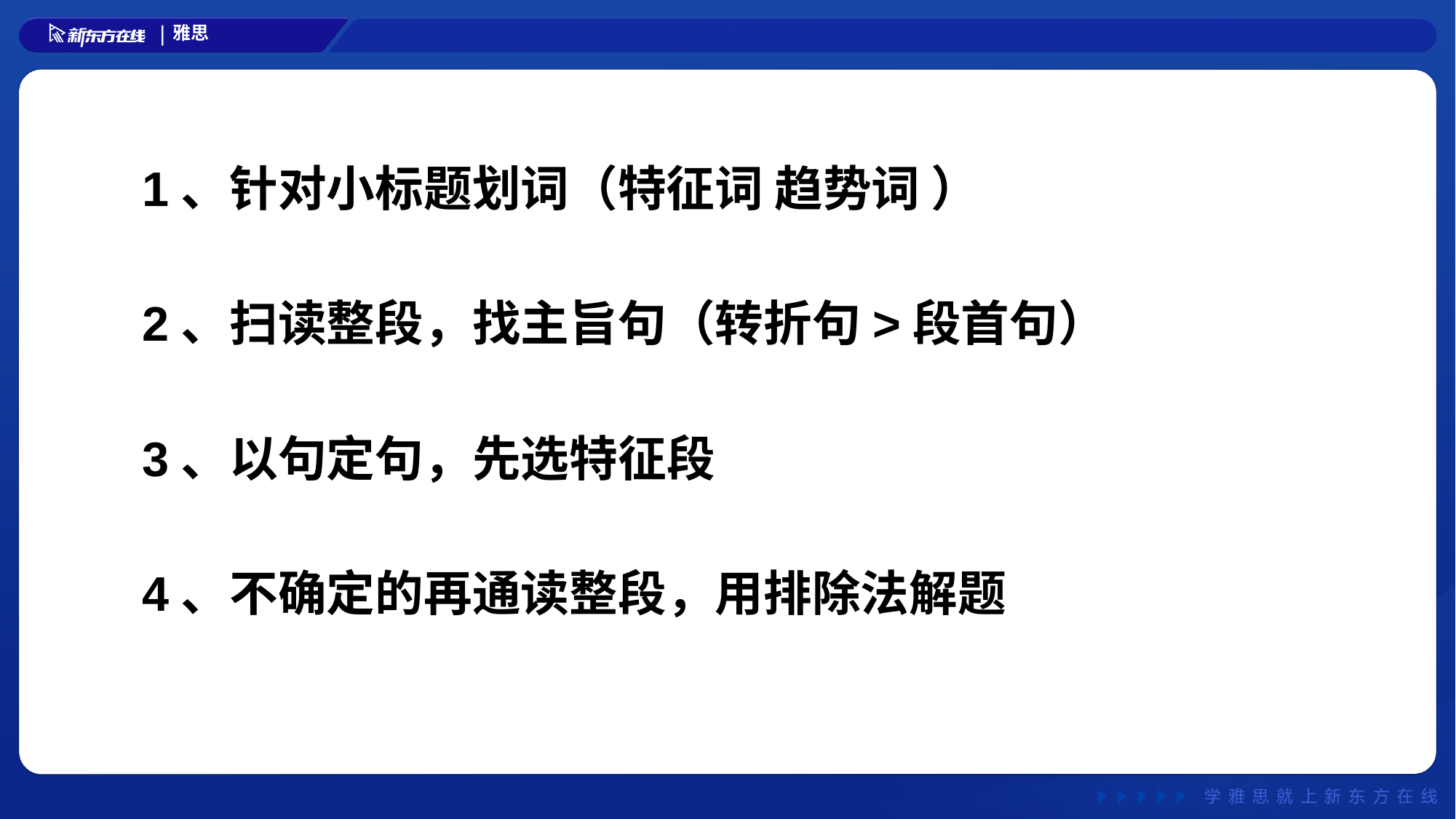

1、针对小标题划词（特征词 趋势词 ）

2、扫读整段，找主旨句（转折句>段首句）

3、以句定句，先选特征段

4、不确定的再通读整段，用排除法解题